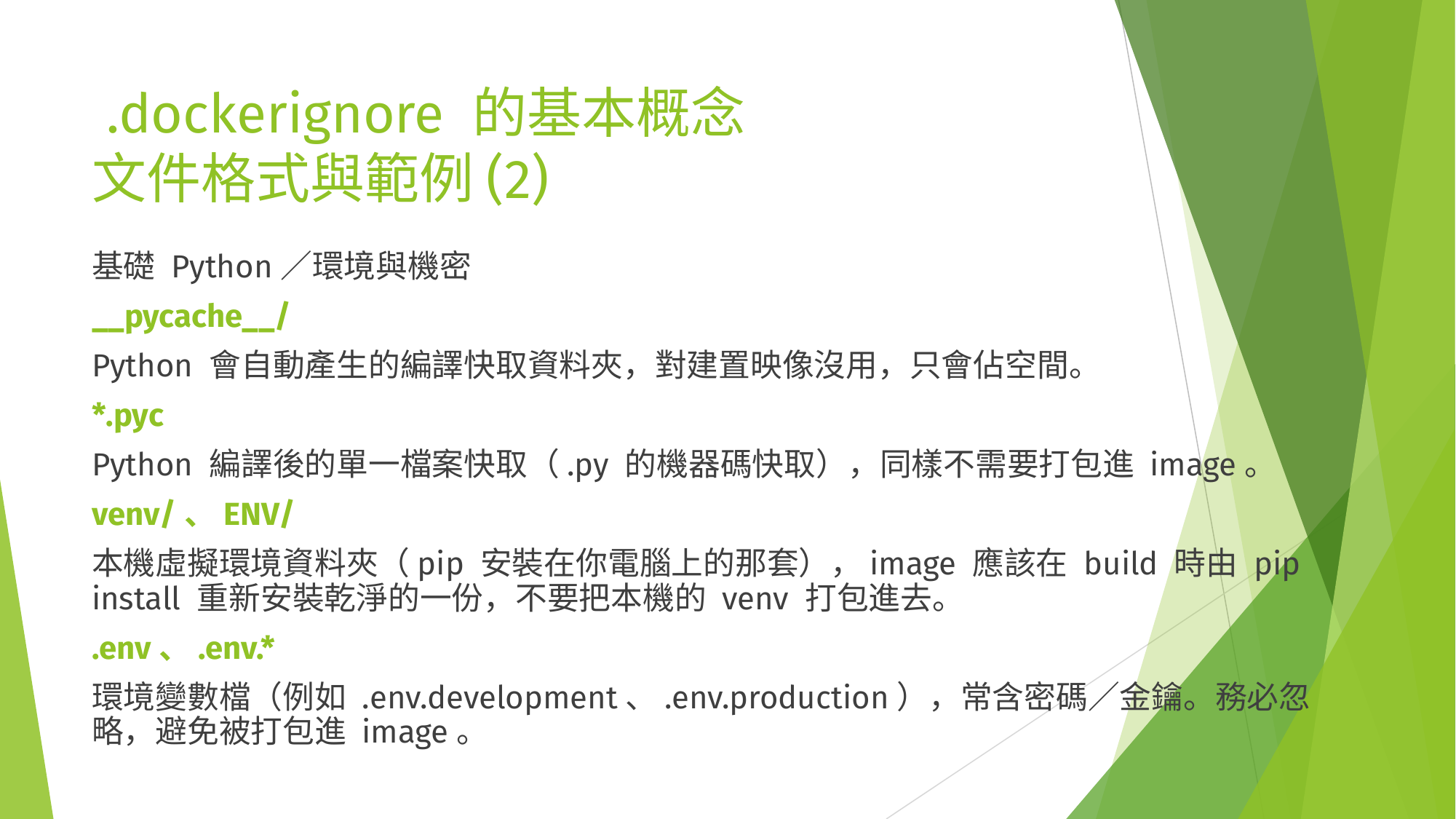

# .dockerignore 的基本概念 文件格式與範例(2)
基礎 Python／環境與機密
__pycache__/
Python 會自動產生的編譯快取資料夾，對建置映像沒用，只會佔空間。
*.pyc
Python 編譯後的單一檔案快取（.py 的機器碼快取），同樣不需要打包進 image。
venv/、ENV/
本機虛擬環境資料夾（pip 安裝在你電腦上的那套），image 應該在 build 時由 pip install 重新安裝乾淨的一份，不要把本機的 venv 打包進去。
.env、.env.*
環境變數檔（例如 .env.development、.env.production），常含密碼／金鑰。務必忽略，避免被打包進 image。